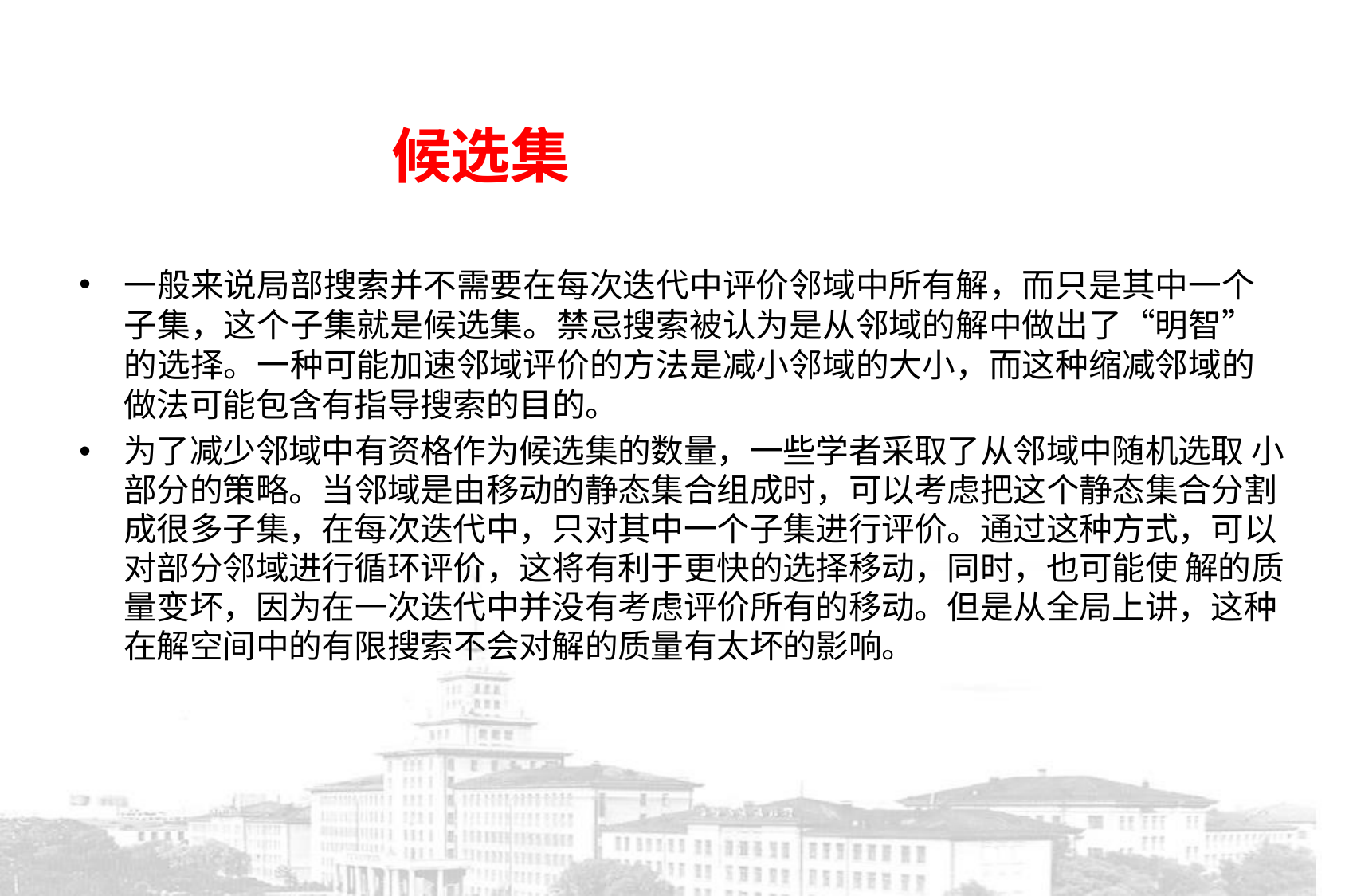

# 候选集
一般来说局部搜索并不需要在每次迭代中评价邻域中所有解，而只是其中一个子集，这个子集就是候选集。禁忌搜索被认为是从邻域的解中做出了“明智”的选择。一种可能加速邻域评价的方法是减小邻域的大小，而这种缩减邻域的做法可能包含有指导搜索的目的。
为了减少邻域中有资格作为候选集的数量，一些学者采取了从邻域中随机选取 小部分的策略。当邻域是由移动的静态集合组成时，可以考虑把这个静态集合分割成很多子集，在每次迭代中，只对其中一个子集进行评价。通过这种方式，可以对部分邻域进行循环评价，这将有利于更快的选择移动，同时，也可能使 解的质量变坏，因为在一次迭代中并没有考虑评价所有的移动。但是从全局上讲，这种在解空间中的有限搜索不会对解的质量有太坏的影响。